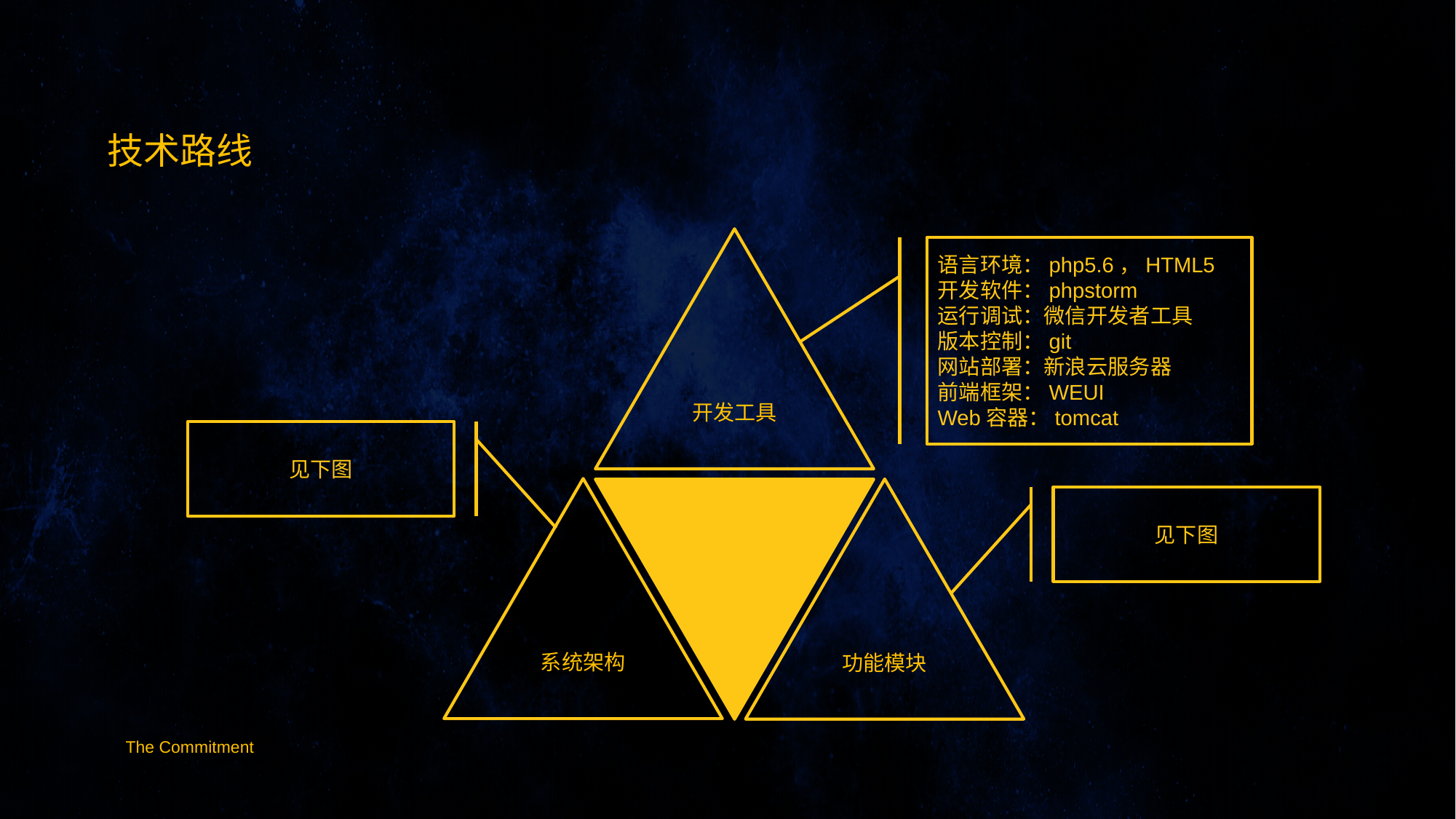

技术路线
开发工具
语言环境：php5.6，HTML5
开发软件：phpstorm
运行调试：微信开发者工具
版本控制：git
网站部署：新浪云服务器
前端框架：WEUI
Web容器：tomcat
见下图
系统架构
功能模块

见下图
The Commitment